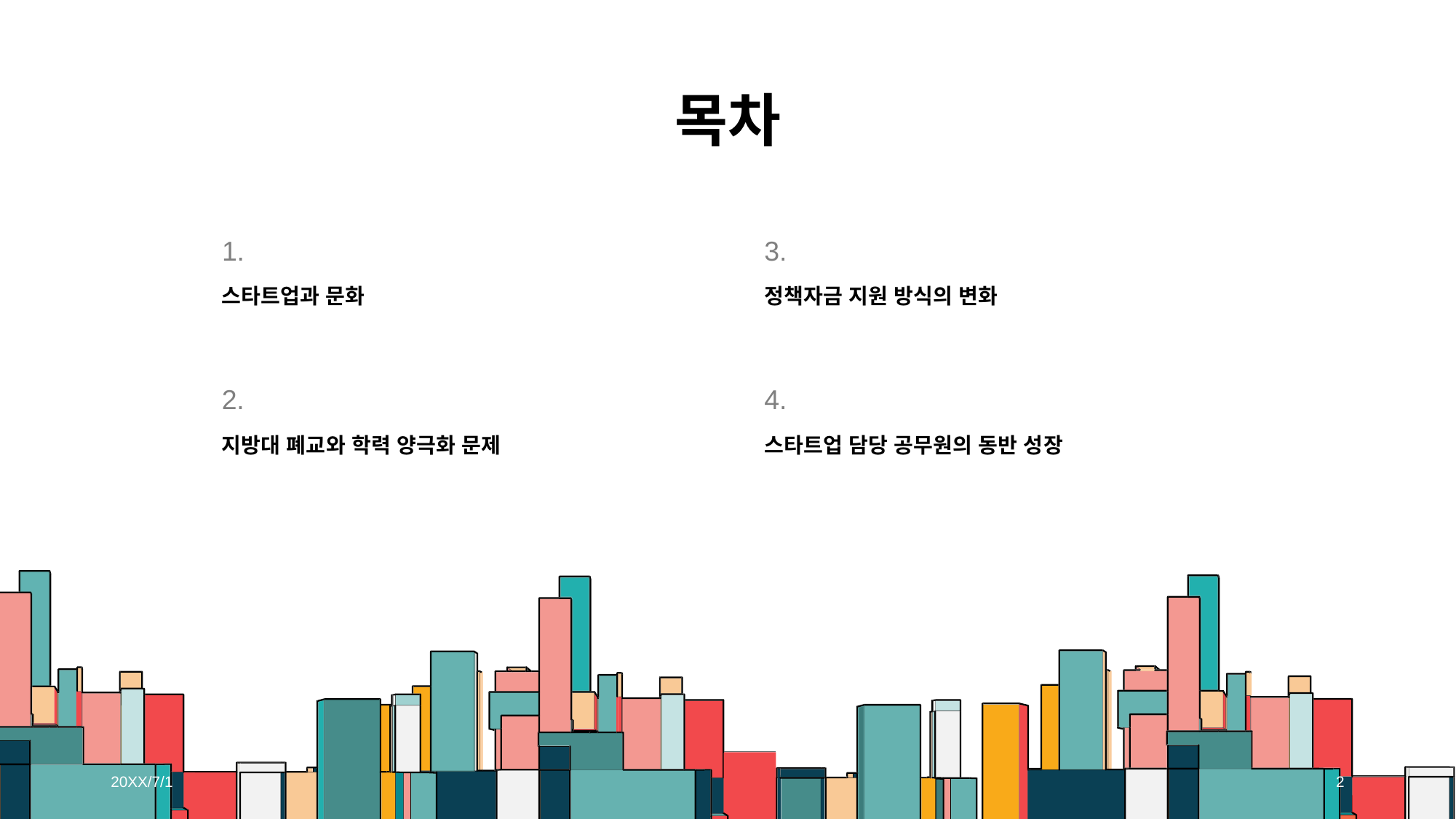

# 목차
1.
3.
정책자금 지원 방식의 변화
스타트업과 문화
2.
4.
지방대 폐교와 학력 양극화 문제
스타트업 담당 공무원의 동반 성장
20XX/7/1
2